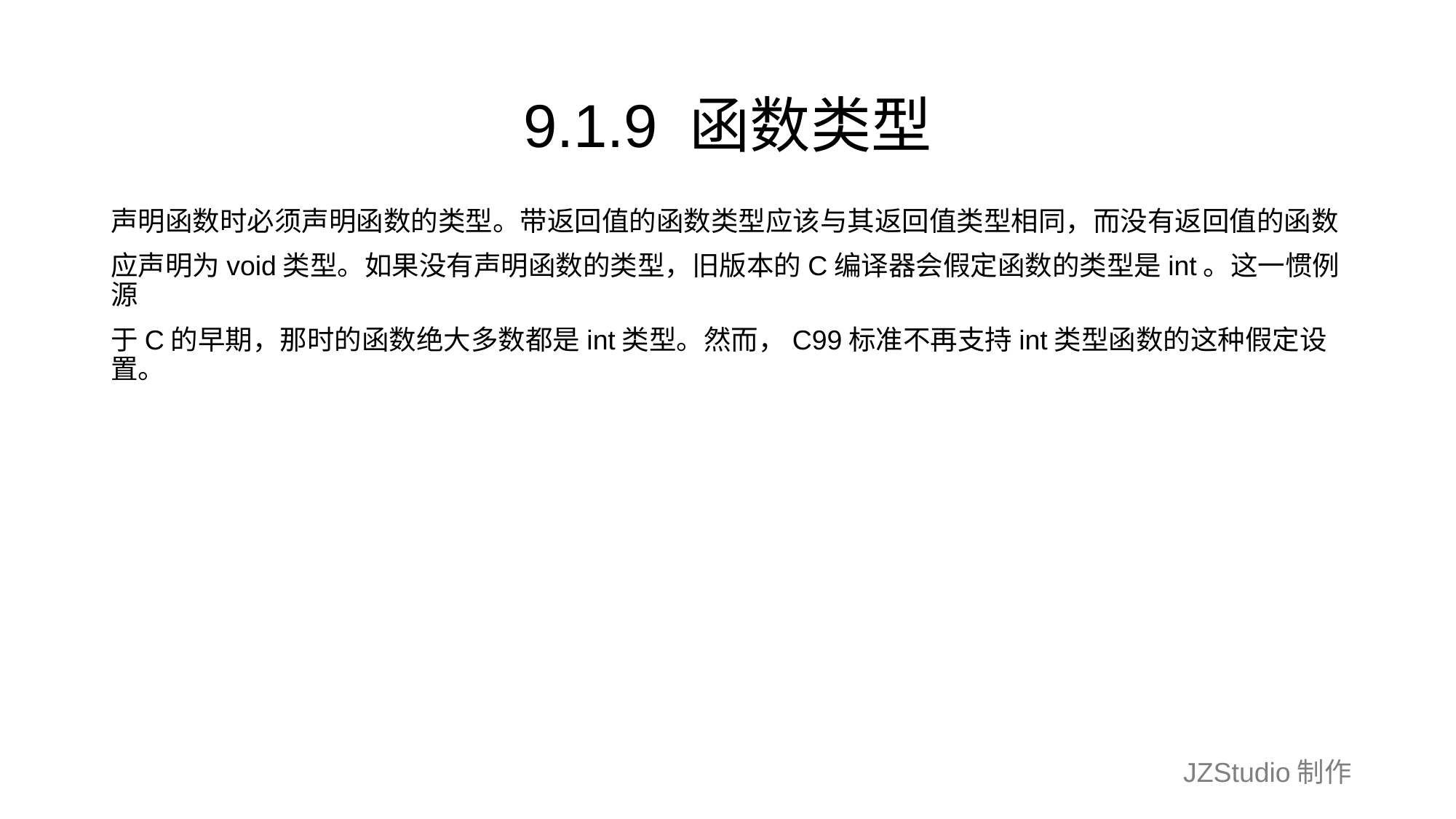

# 9.1.9 函数类型
声明函数时必须声明函数的类型。带返回值的函数类型应该与其返回值类型相同，而没有返回值的函数
应声明为void类型。如果没有声明函数的类型，旧版本的C编译器会假定函数的类型是int。这一惯例源
于C的早期，那时的函数绝大多数都是int类型。然而，C99标准不再支持int类型函数的这种假定设置。